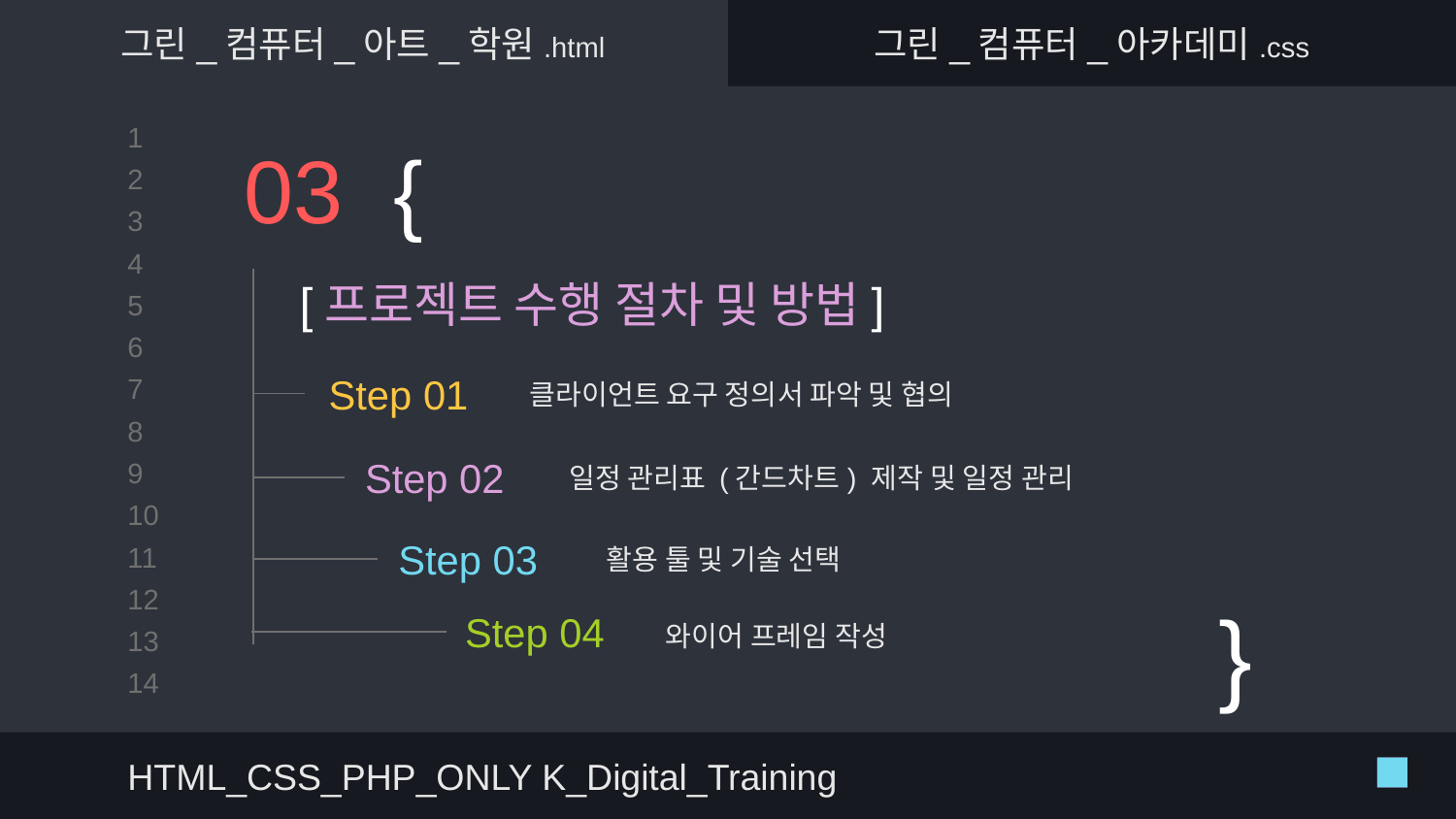

그린_컴퓨터_아트_학원.html
그린_컴퓨터_아카데미.css
{
# 03
[프로젝트 수행 절차 및 방법]
Step 01
클라이언트 요구 정의서 파악 및 협의
Step 02
일정 관리표 (간드차트) 제작 및 일정 관리
활용 툴 및 기술 선택
Step 03
Step 04
와이어 프레임 작성
}
HTML_CSS_PHP_ONLY K_Digital_Training